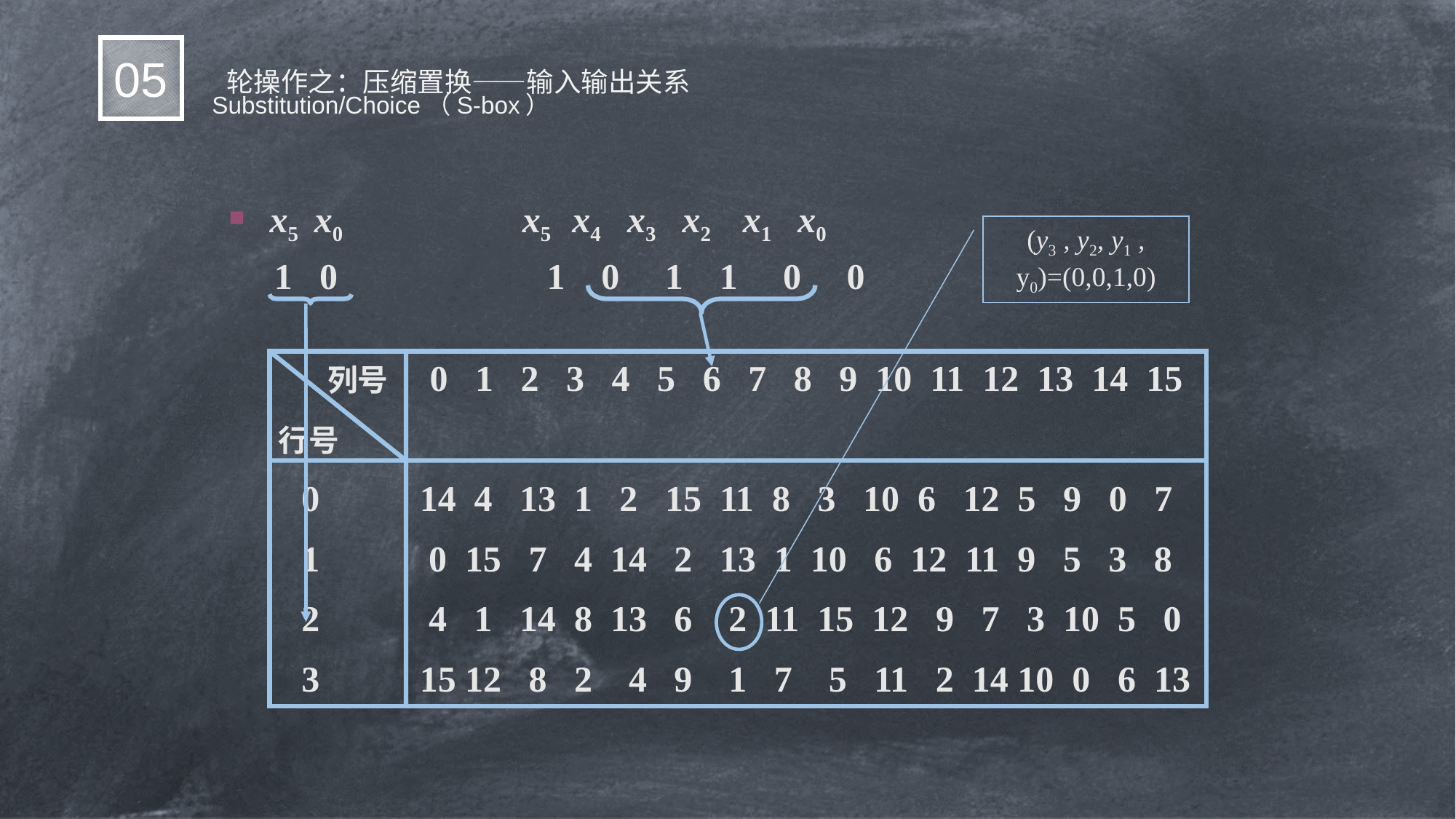

轮操作之：压缩置换——输入输出关系

05
Substitution/Choice（S-box）

x5   x0                                  x5    x4     x3     x2      x1     x0
     1   0                       1    0     1    1     0     0

           列号    0   1   2   3   4   5   6   7   8   9  10  11  12  13  14  15
     行号
        0           14  4   13  1   2   15  11  8   3   10  6   12  5   9   0   7
        1            0  15   7   4  14   2   13  1  10   6  12  11  9   5   3   8
        2            4   1   14  8  13   6    2  11  15  12   9   7   3  10  5   0
        3           15 12   8   2    4   9    1   7    5   11   2  14 10  0   6  13

(y3 , y2, y1 , y0)=(0,0,1,0)